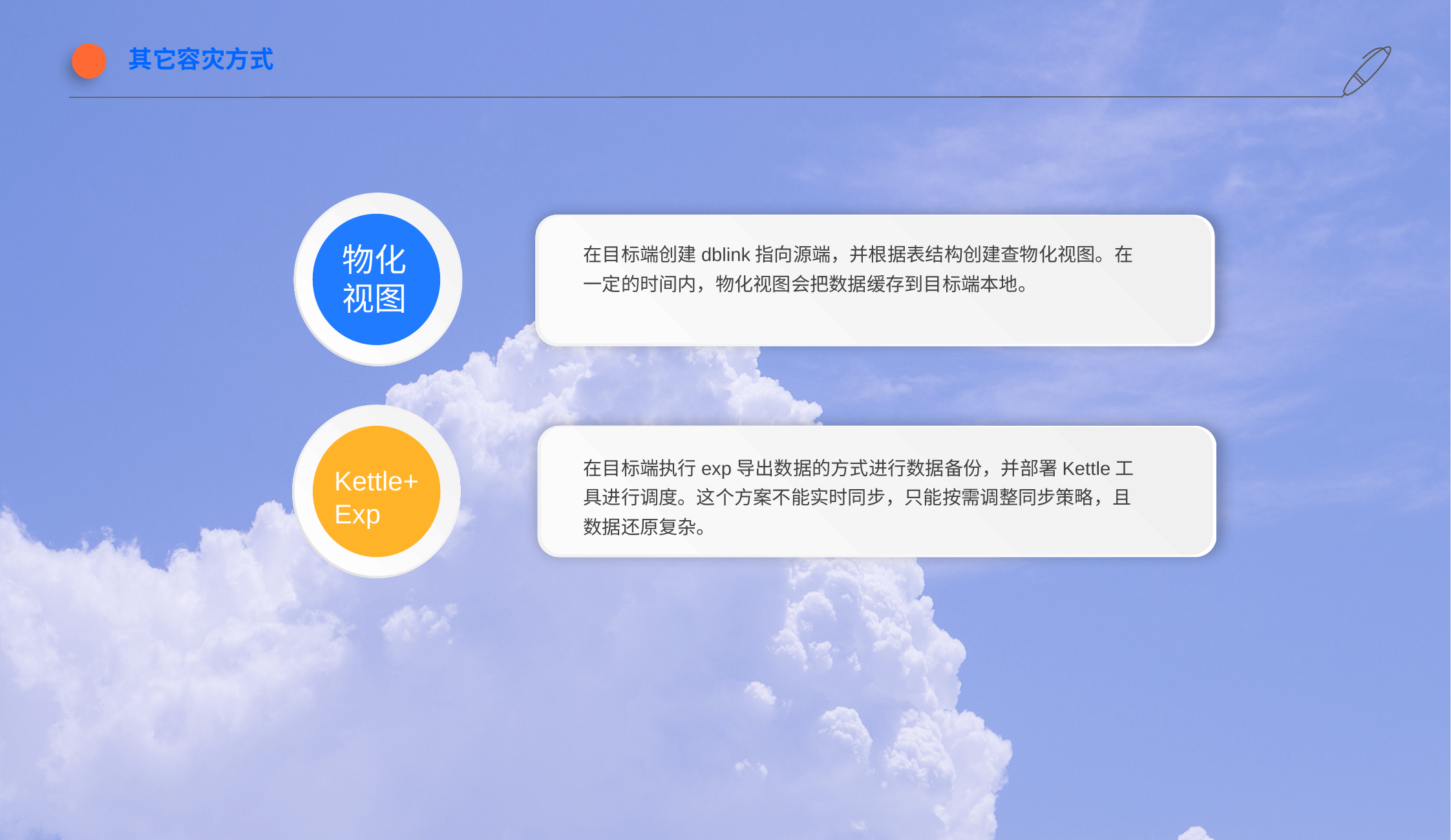

其它容灾方式

物化
视图

在目标端创建dblink指向源端，并根据表结构创建查物化视图。在一定的时间内，物化视图会把数据缓存到目标端本地。

Kettle+
Exp
在目标端执行exp导出数据的方式进行数据备份，并部署Kettle工具进行调度。这个方案不能实时同步，只能按需调整同步策略，且数据还原复杂。